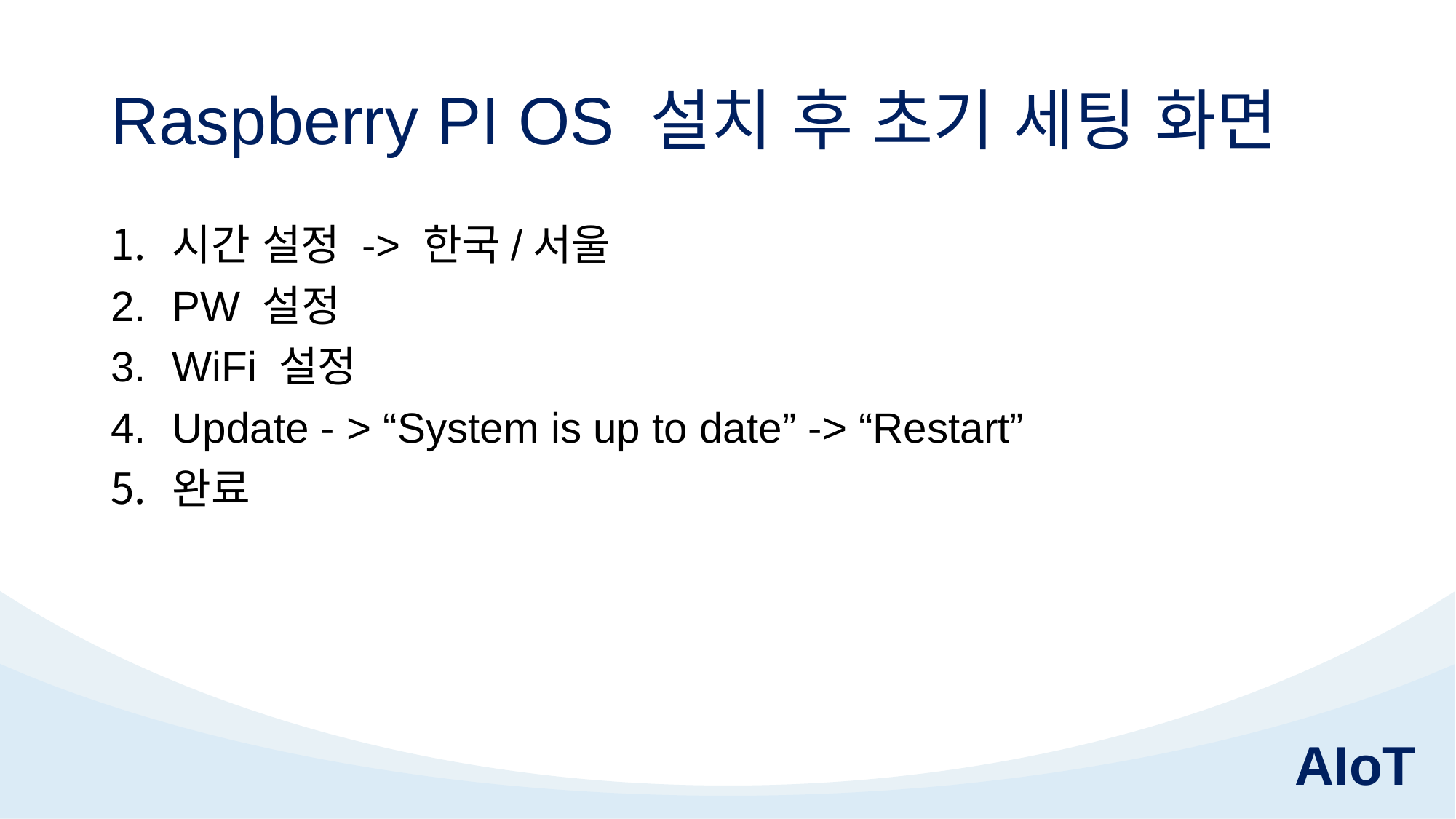

# Raspberry PI OS 설치 후 초기 세팅 화면
시간 설정 -> 한국/서울
PW 설정
WiFi 설정
Update - > “System is up to date” -> “Restart”
완료